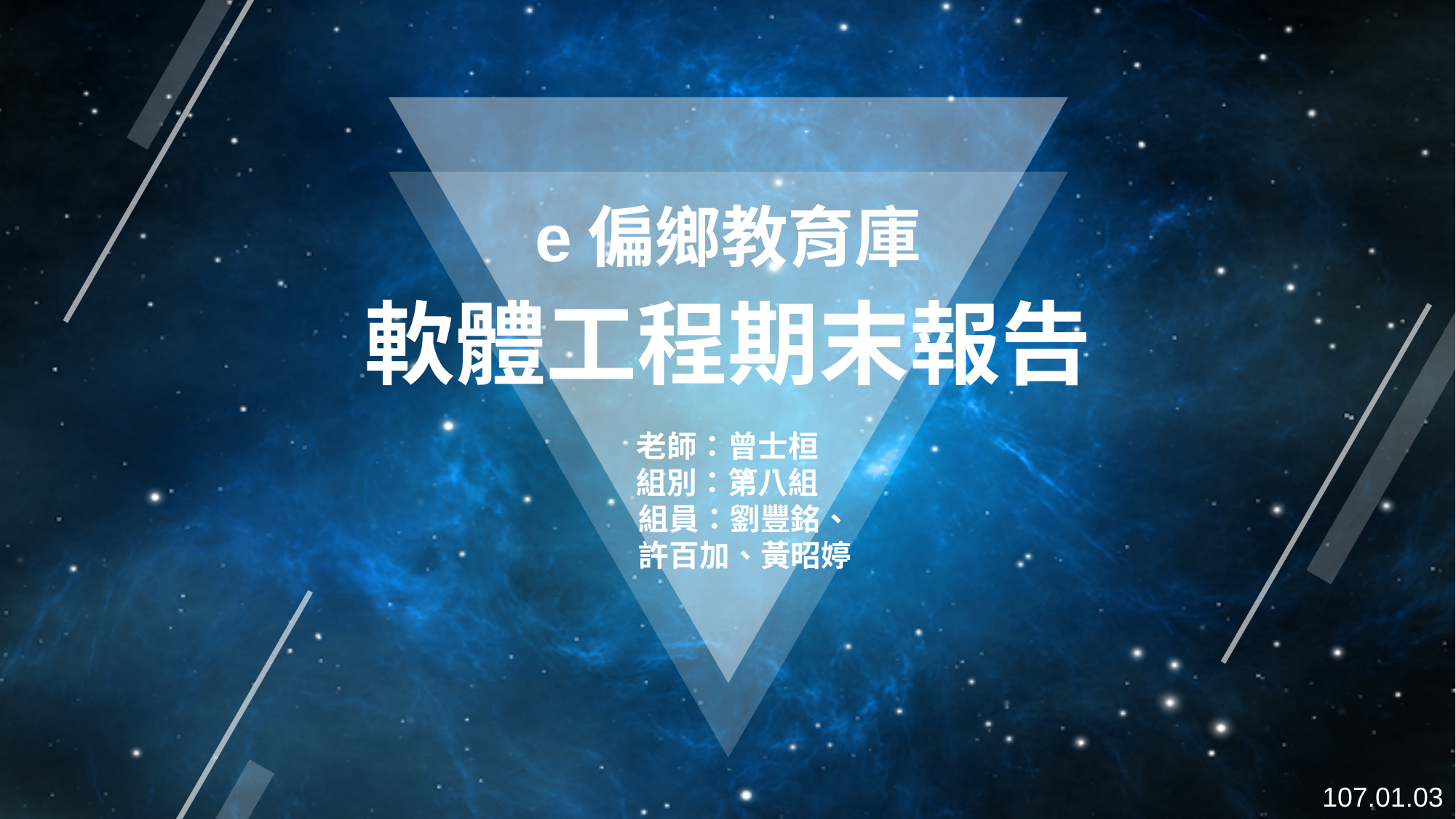

e偏鄉教育庫

軟體工程期末報告

老師：曾士桓
組別：第八組
    組員：劉豐銘、
    許百加、黃昭婷

107.01.03